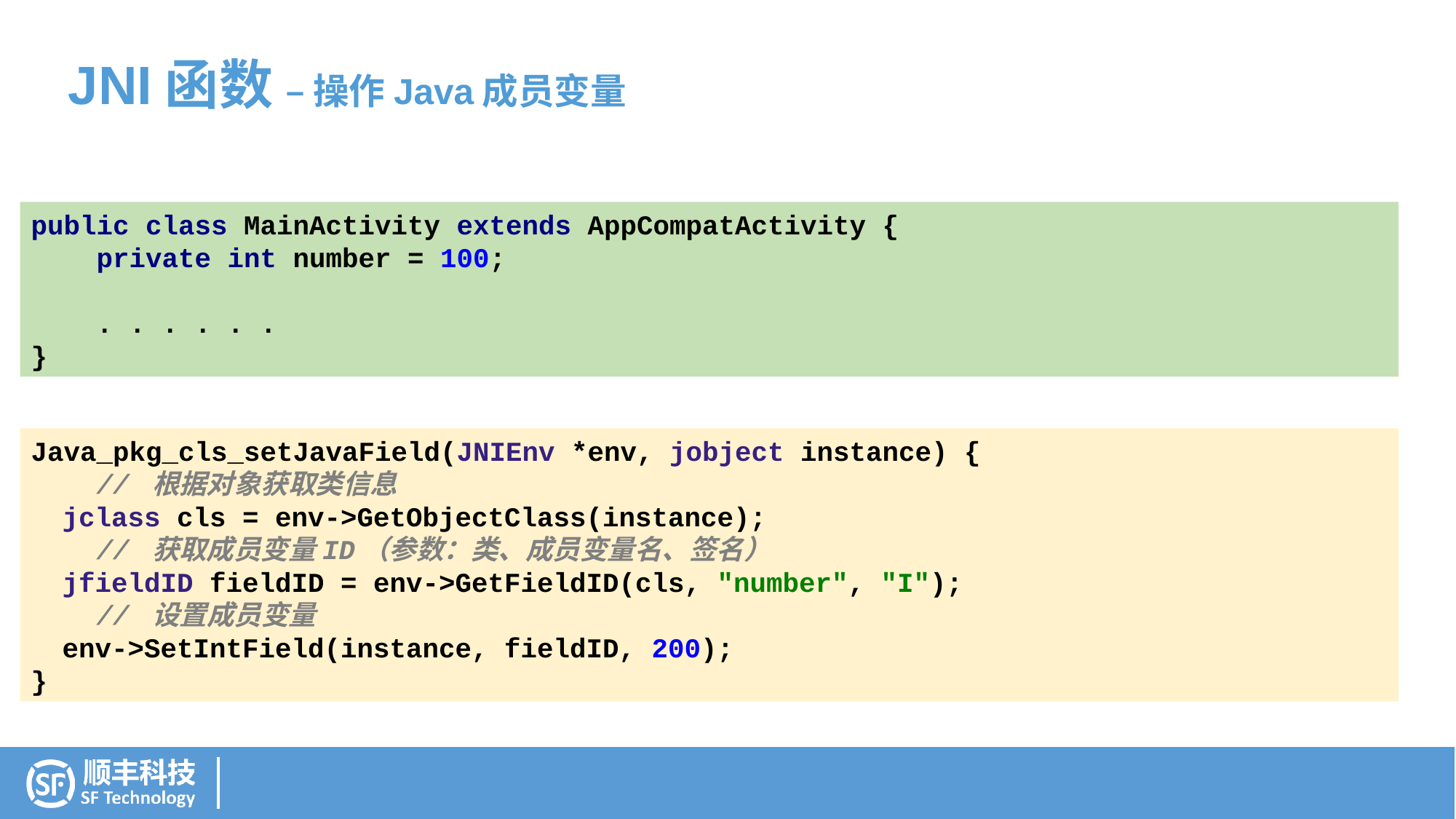

JNI函数 – 操作Java成员变量
public class MainActivity extends AppCompatActivity {
    private int number = 100;
    . . . . . .
}
Java_pkg_cls_setJavaField(JNIEnv *env, jobject instance) {
    // 根据对象获取类信息
    jclass cls = env->GetObjectClass(instance);
    // 获取成员变量ID（参数：类、成员变量名、签名）
    jfieldID fieldID = env->GetFieldID(cls, "number", "I");
    // 设置成员变量
    env->SetIntField(instance, fieldID, 200);
}